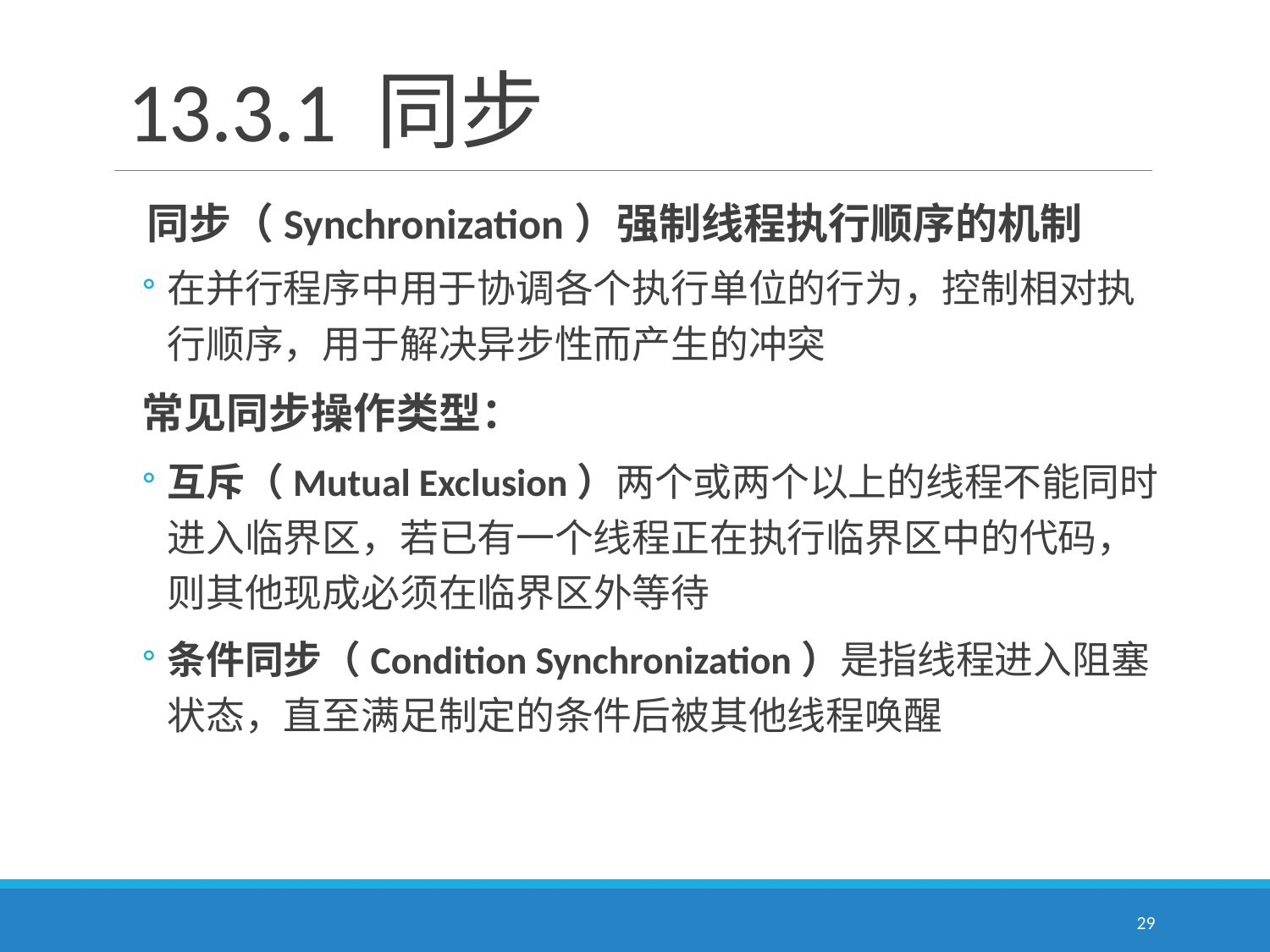

# 13.3.1 同步
 同步（Synchronization）强制线程执行顺序的机制
在并行程序中用于协调各个执行单位的行为，控制相对执行顺序，用于解决异步性而产生的冲突
常见同步操作类型：
互斥（Mutual Exclusion）两个或两个以上的线程不能同时进入临界区，若已有一个线程正在执行临界区中的代码，则其他现成必须在临界区外等待
条件同步（Condition Synchronization）是指线程进入阻塞状态，直至满足制定的条件后被其他线程唤醒
29